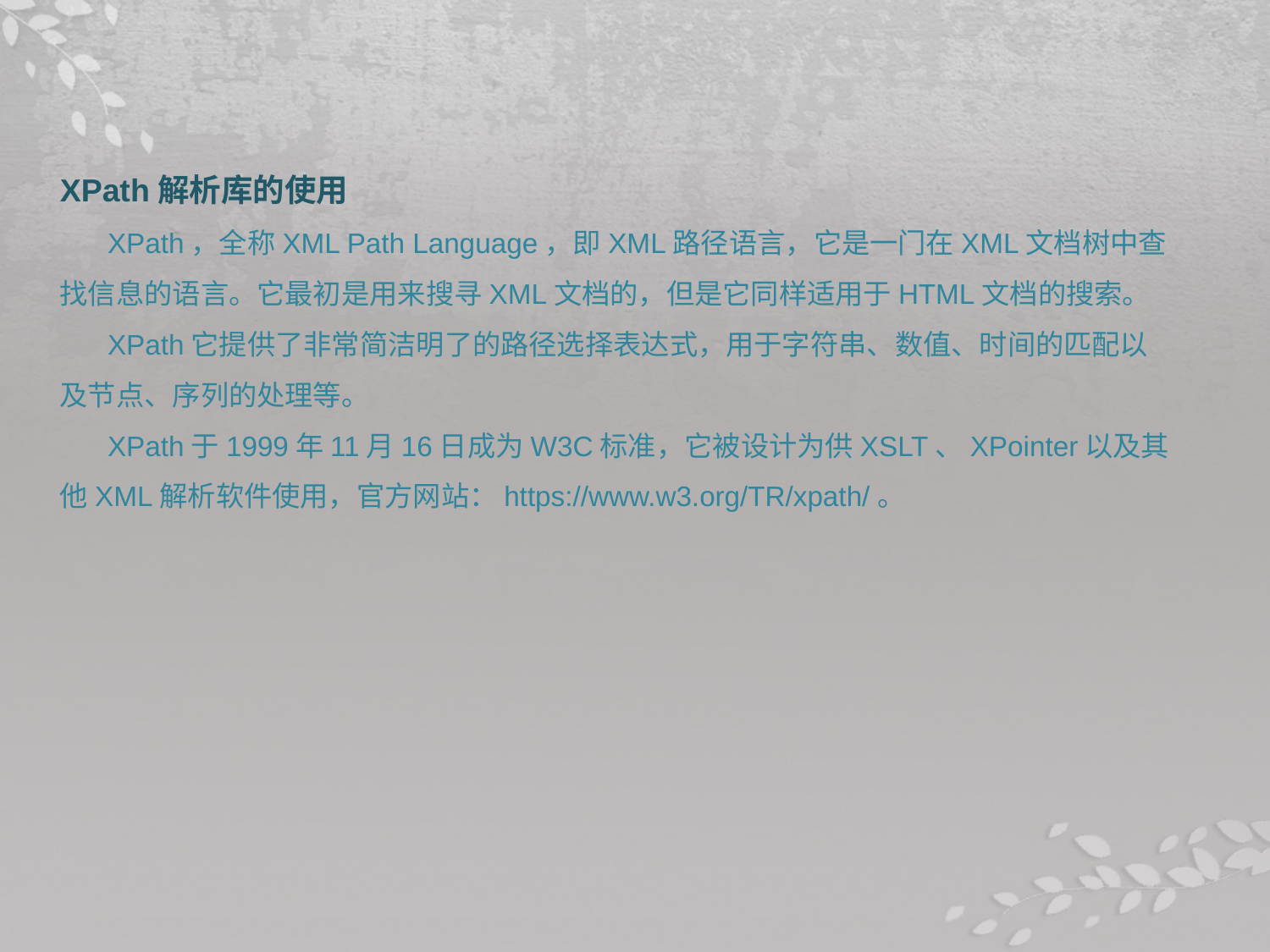

XPath解析库的使用
XPath，全称XML Path Language，即XML路径语言，它是一门在XML文档树中查找信息的语言。它最初是用来搜寻XML文档的，但是它同样适用于HTML文档的搜索。
XPath它提供了非常简洁明了的路径选择表达式，用于字符串、数值、时间的匹配以及节点、序列的处理等。
XPath于1999年11月16日成为W3C标准，它被设计为供XSLT、XPointer以及其他XML解析软件使用，官方网站：https://www.w3.org/TR/xpath/。